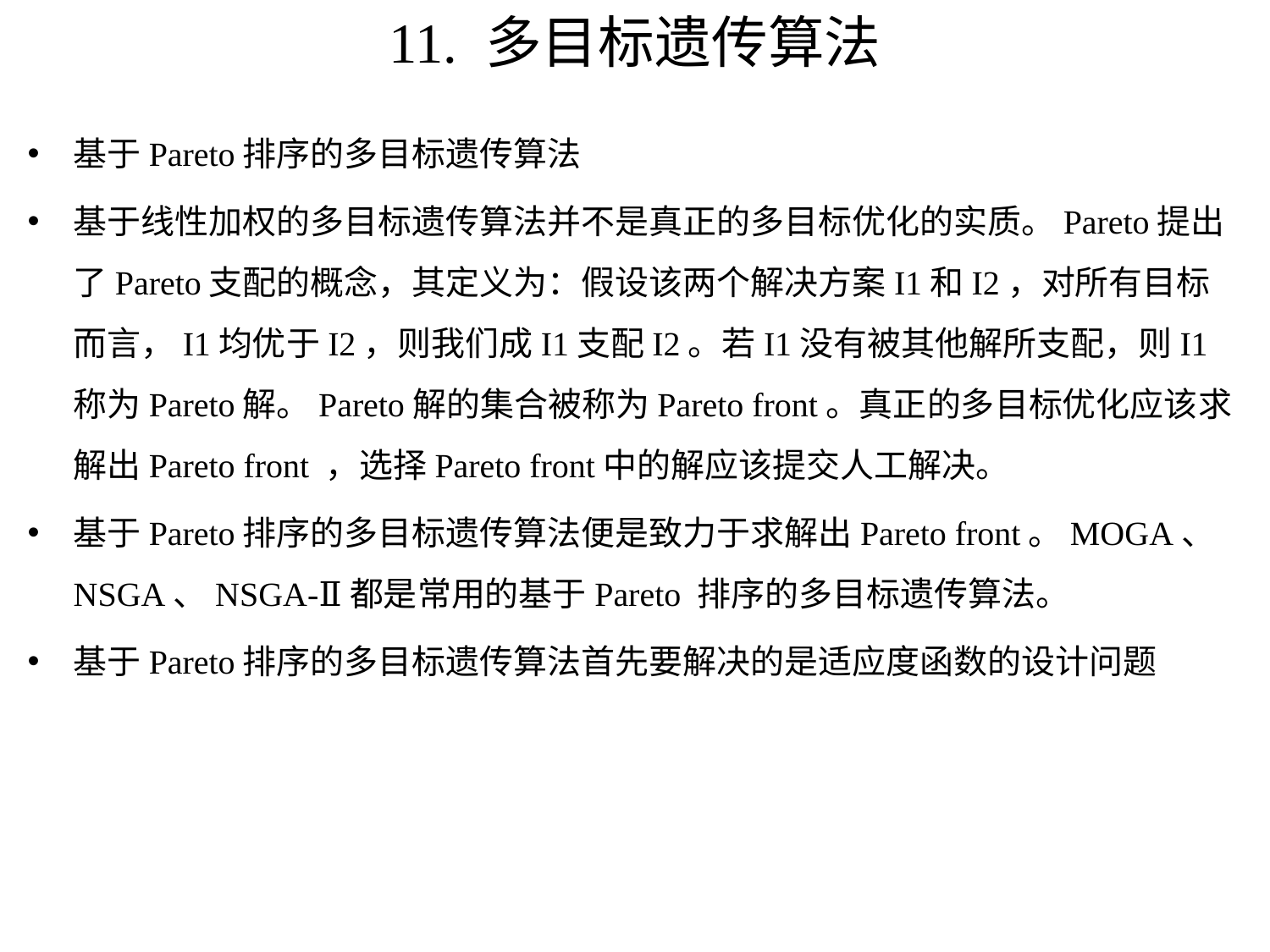

# 11. 多目标遗传算法
基于Pareto排序的多目标遗传算法
基于线性加权的多目标遗传算法并不是真正的多目标优化的实质。Pareto提出了Pareto支配的概念，其定义为：假设该两个解决方案I1和I2，对所有目标而言，I1均优于I2，则我们成I1支配I2。若I1没有被其他解所支配，则I1称为Pareto解。Pareto解的集合被称为Pareto front。真正的多目标优化应该求解出Pareto front ，选择Pareto front中的解应该提交人工解决。
基于Pareto排序的多目标遗传算法便是致力于求解出Pareto front。MOGA、NSGA、NSGA-Ⅱ都是常用的基于Pareto 排序的多目标遗传算法。
基于Pareto排序的多目标遗传算法首先要解决的是适应度函数的设计问题